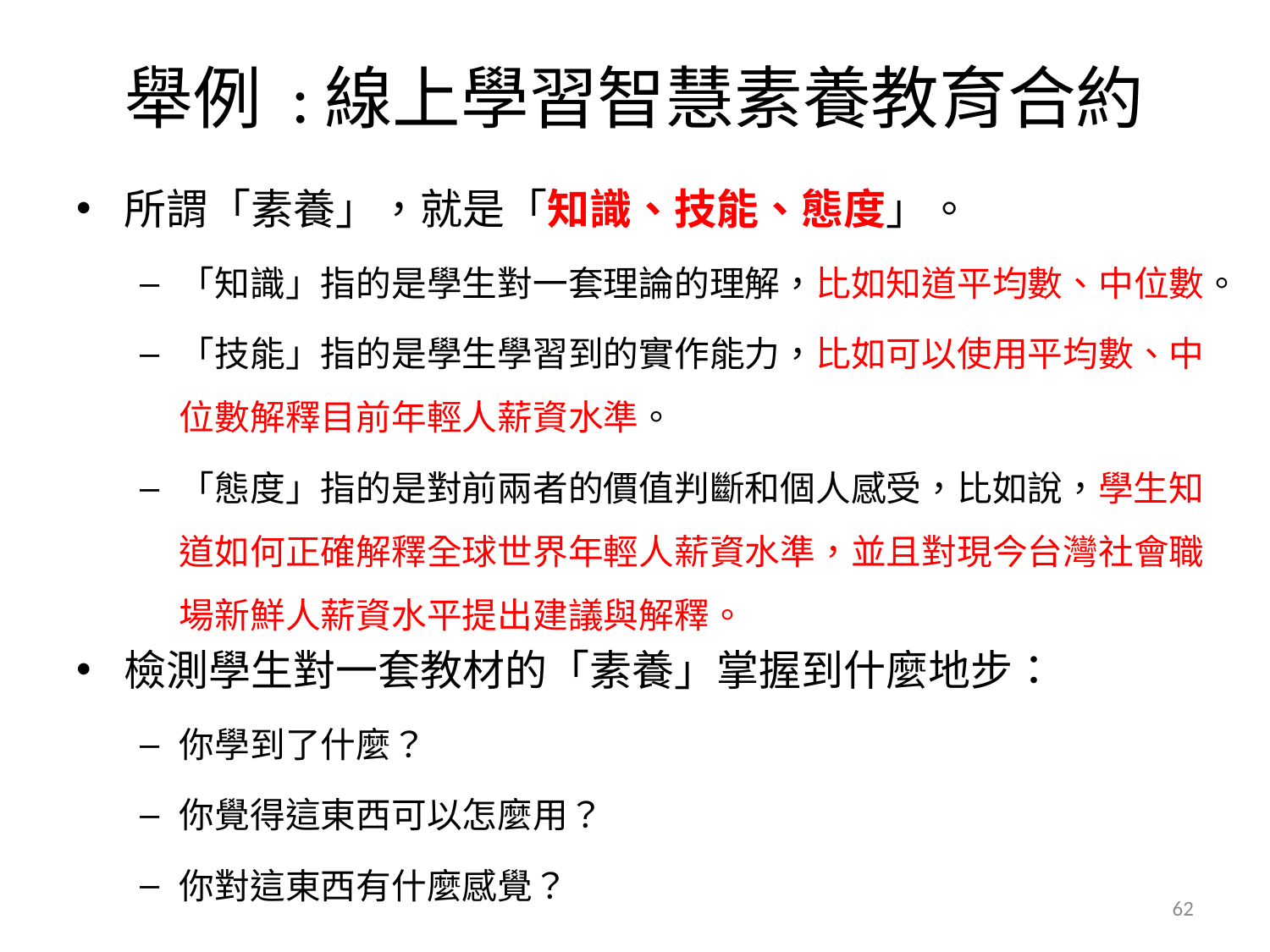

# 舉例 :線上學習智慧素養教育合約
所謂「素養」，就是「知識、技能、態度」。
「知識」指的是學生對一套理論的理解，比如知道平均數、中位數。
「技能」指的是學生學習到的實作能力，比如可以使用平均數、中位數解釋目前年輕人薪資水準。
「態度」指的是對前兩者的價值判斷和個人感受，比如說，學生知道如何正確解釋全球世界年輕人薪資水準，並且對現今台灣社會職場新鮮人薪資水平提出建議與解釋。
檢測學生對一套教材的「素養」掌握到什麼地步：
你學到了什麼？
你覺得這東西可以怎麼用？
你對這東西有什麼感覺？

62